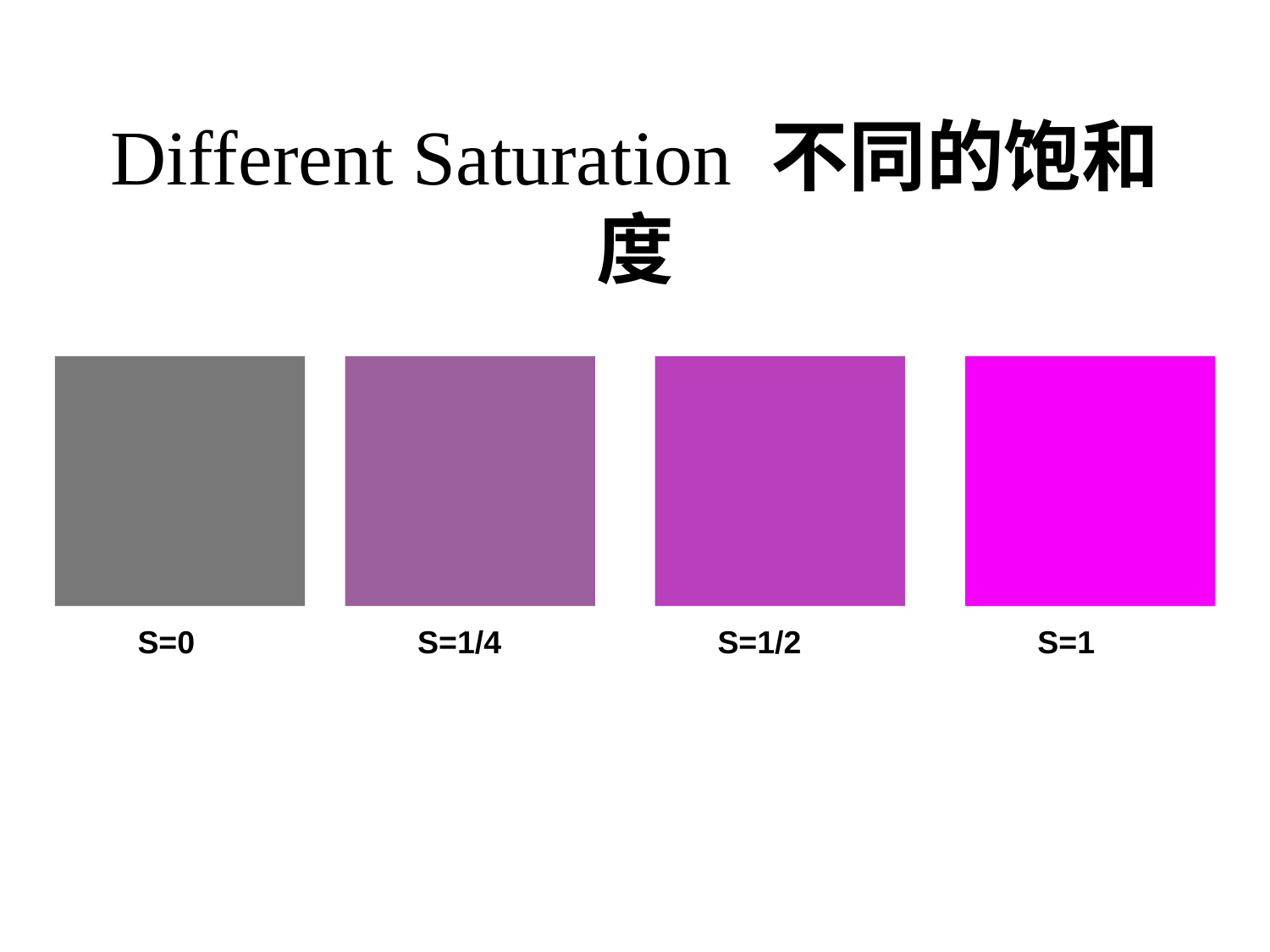

# Different Saturation 不同的饱和度

S=0

S=1/4

S=1/2

S=1